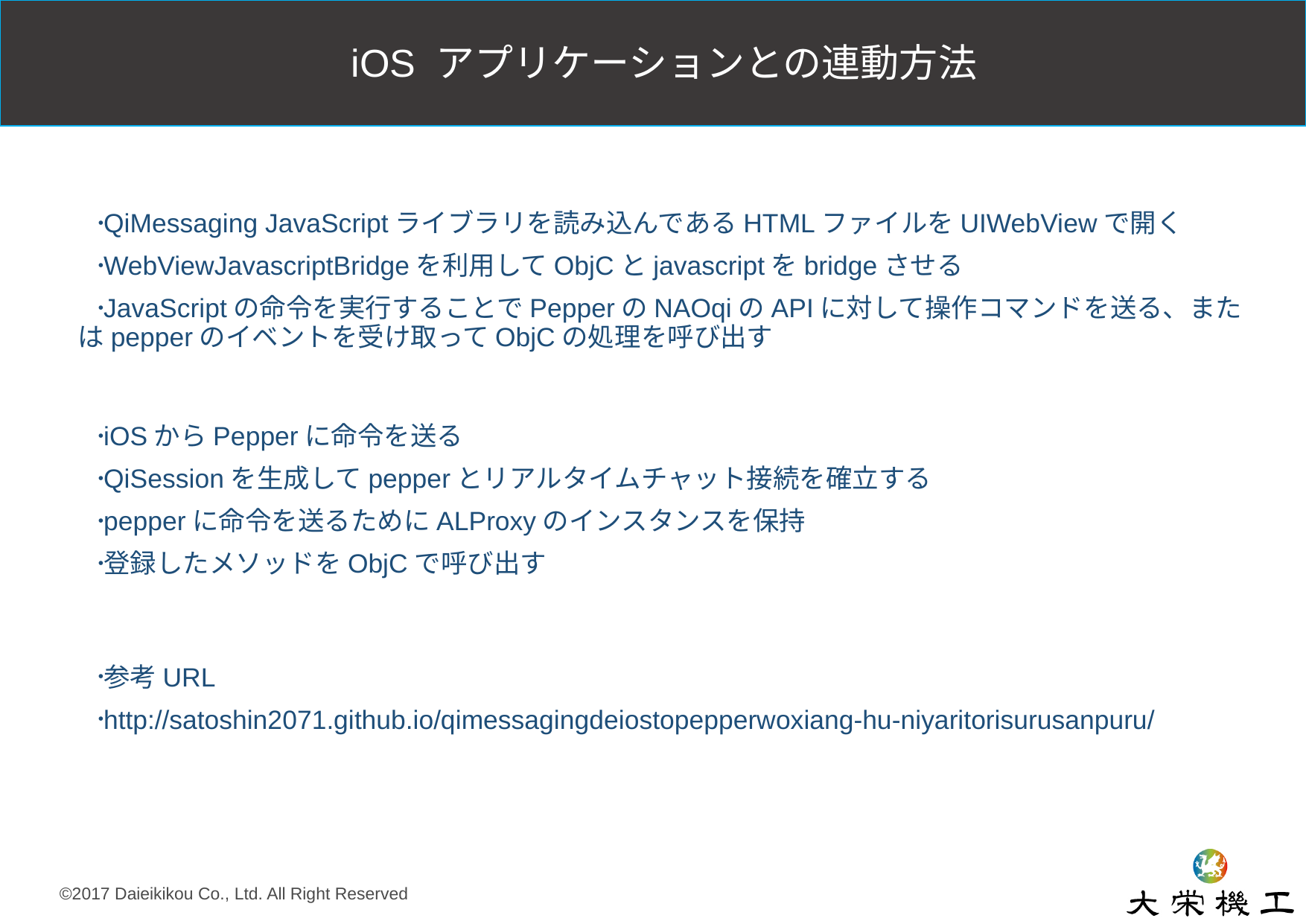

iOS アプリケーションとの連動方法
#
QiMessaging JavaScriptライブラリを読み込んであるHTMLファイルをUIWebViewで開く
WebViewJavascriptBridgeを利用してObjCとjavascriptをbridgeさせる
JavaScriptの命令を実行することでPepperのNAOqiのAPIに対して操作コマンドを送る、またはpepperのイベントを受け取ってObjCの処理を呼び出す
iOSからPepperに命令を送る
QiSessionを生成してpepperとリアルタイムチャット接続を確立する
pepperに命令を送るためにALProxyのインスタンスを保持
登録したメソッドをObjCで呼び出す

参考URL
http://satoshin2071.github.io/qimessagingdeiostopepperwoxiang-hu-niyaritorisurusanpuru/